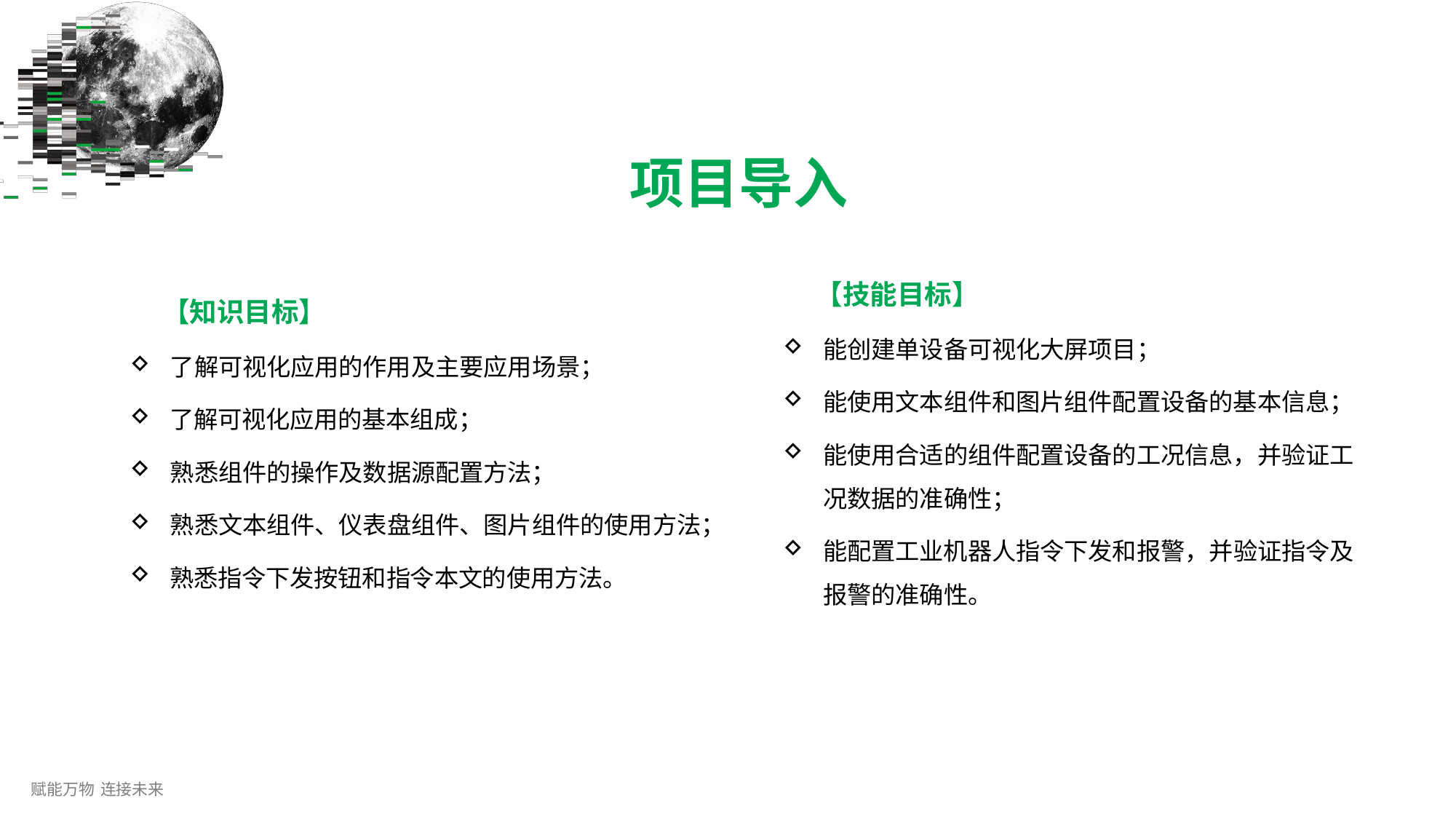

# 项目导入
【技能目标】
能创建单设备可视化大屏项目；
能使用文本组件和图片组件配置设备的基本信息；
能使用合适的组件配置设备的工况信息，并验证工 况数据的准确性；
能配置工业机器人指令下发和报警，并验证指令及 报警的准确性。
【知识目标】
了解可视化应用的作用及主要应用场景；
了解可视化应用的基本组成；
熟悉组件的操作及数据源配置方法；
熟悉文本组件、仪表盘组件、图片组件的使用方法；
熟悉指令下发按钮和指令本文的使用方法。
赋能万物 连接未来